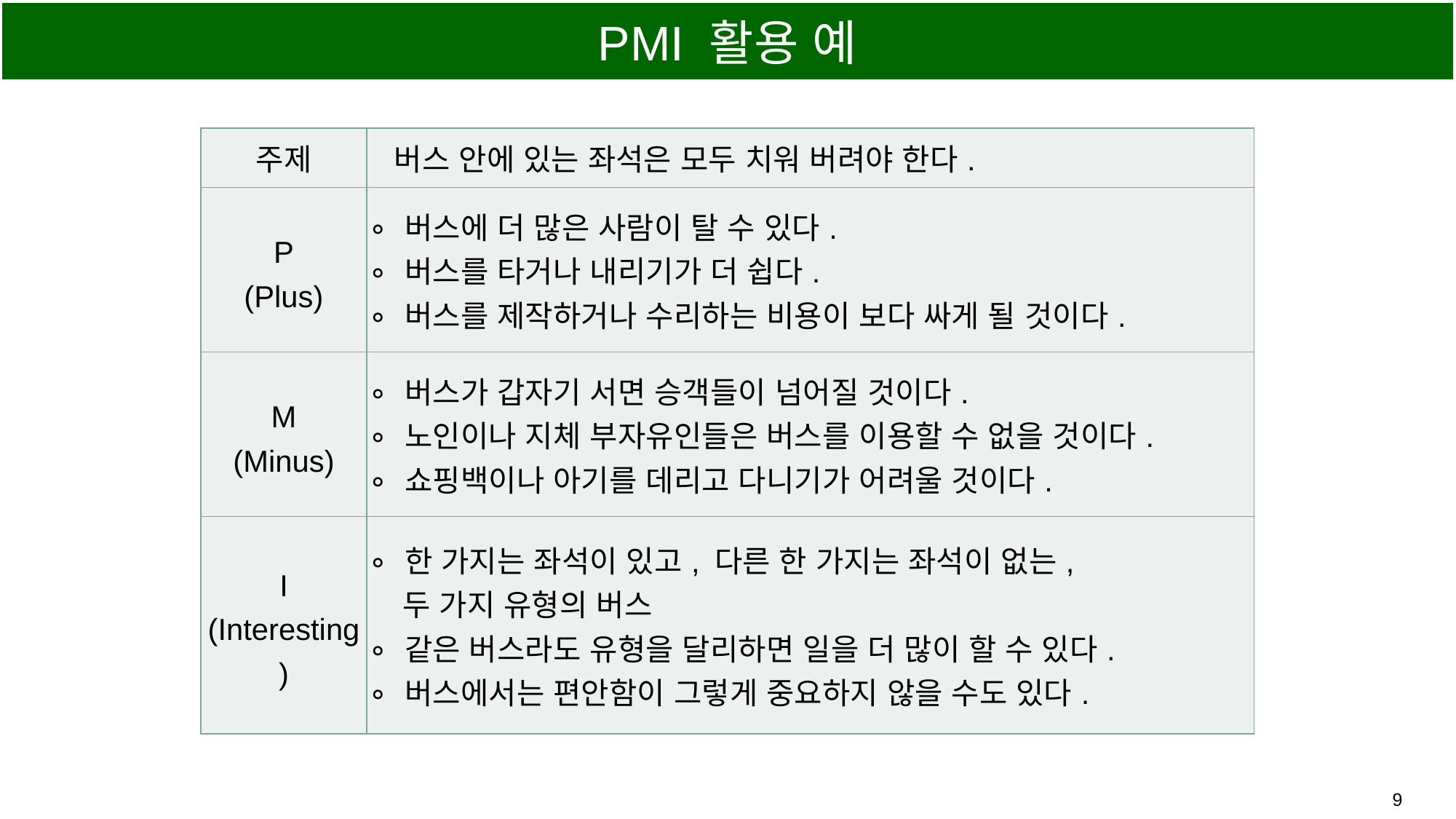

# PMI 활용 예

| 주제 | 버스 안에 있는 좌석은 모두 치워 버려야 한다. |
| --- | --- |
| P (Plus) | ∘ 버스에 더 많은 사람이 탈 수 있다. ∘ 버스를 타거나 내리기가 더 쉽다. ∘ 버스를 제작하거나 수리하는 비용이 보다 싸게 될 것이다. |
| M (Minus) | ∘ 버스가 갑자기 서면 승객들이 넘어질 것이다. ∘ 노인이나 지체 부자유인들은 버스를 이용할 수 없을 것이다. ∘ 쇼핑백이나 아기를 데리고 다니기가 어려울 것이다. |
| I (Interesting) | ∘ 한 가지는 좌석이 있고, 다른 한 가지는 좌석이 없는, 두 가지 유형의 버스  ∘ 같은 버스라도 유형을 달리하면 일을 더 많이 할 수 있다. ∘ 버스에서는 편안함이 그렇게 중요하지 않을 수도 있다. |